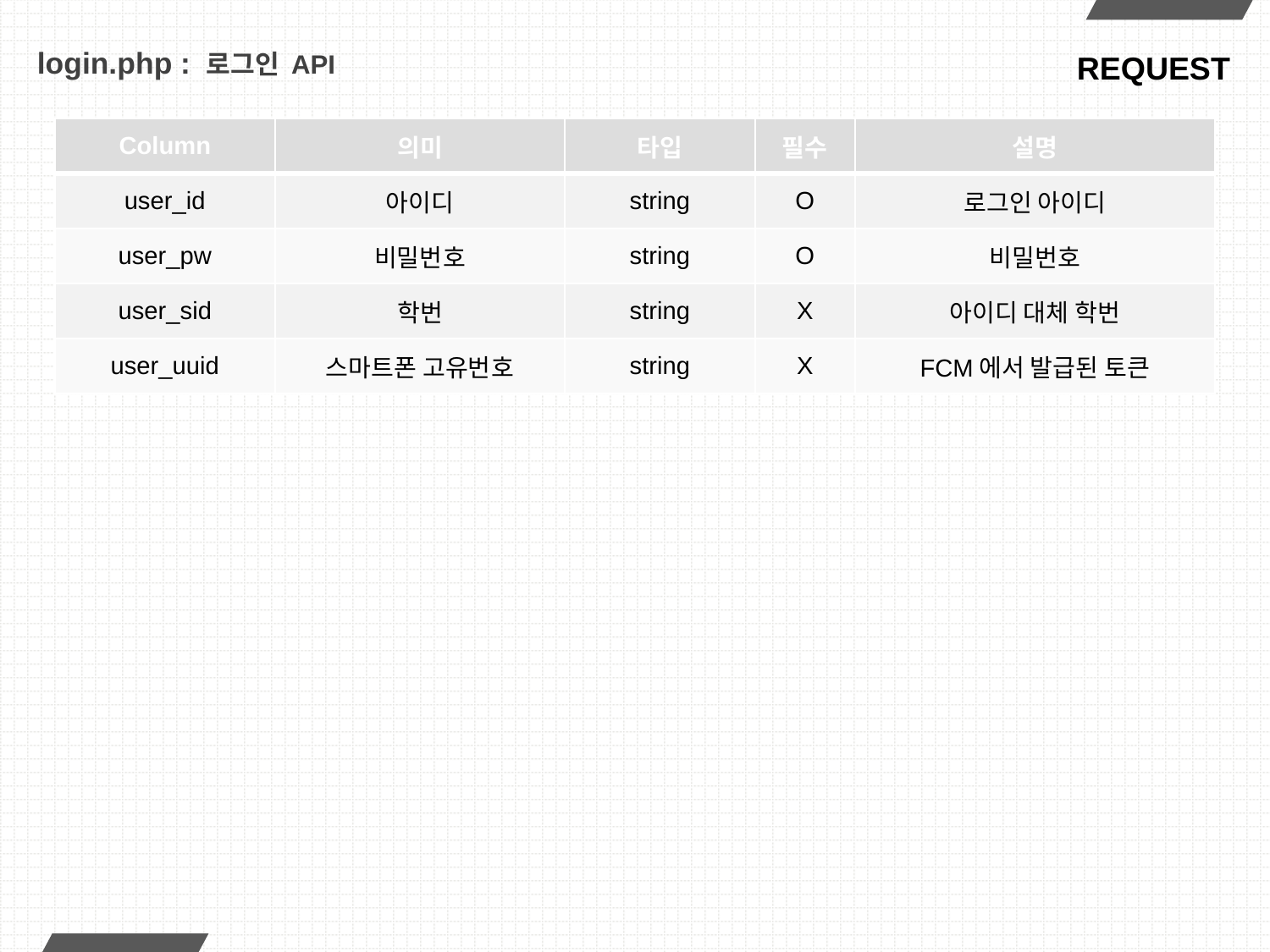

# login.php : 로그인 API
REQUEST
| Column | 의미 | 타입 | 필수 | 설명 |
| --- | --- | --- | --- | --- |
| user\_id | 아이디 | string | O | 로그인 아이디 |
| user\_pw | 비밀번호 | string | O | 비밀번호 |
| user\_sid | 학번 | string | X | 아이디 대체 학번 |
| user\_uuid | 스마트폰 고유번호 | string | X | FCM에서 발급된 토큰 |